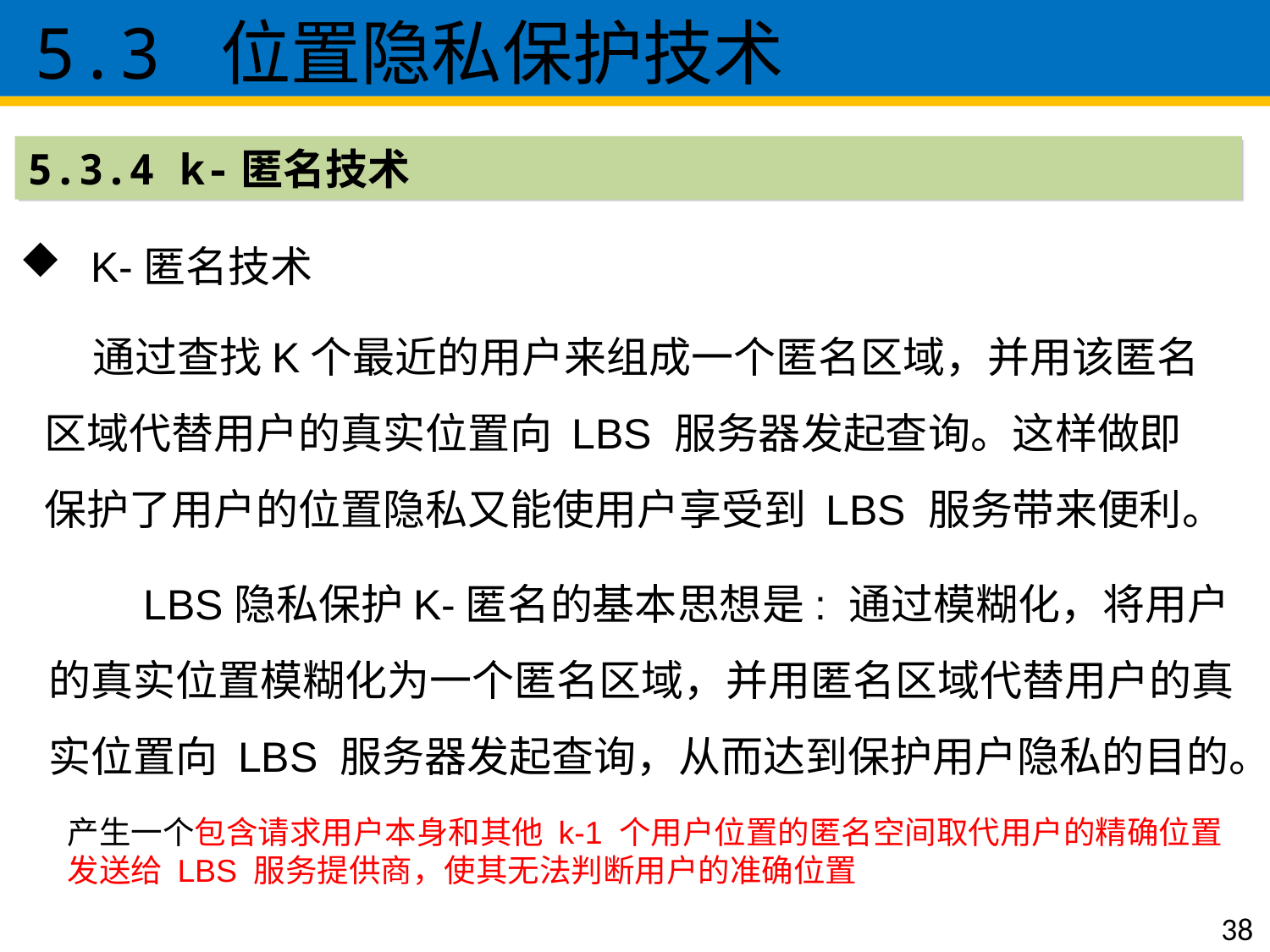

5.3 位置隐私保护技术
5.3.4 k-匿名技术
  K-匿名技术
    通过查找K个最近的用户来组成一个匿名区域，并用该匿名区域代替用户的真实位置向 LBS 服务器发起查询。这样做即保护了用户的位置隐私又能使用户享受到 LBS 服务带来便利。
        LBS隐私保护K-匿名的基本思想是: 通过模糊化，将用户的真实位置模糊化为一个匿名区域，并用匿名区域代替用户的真实位置向 LBS 服务器发起查询，从而达到保护用户隐私的目的。
产生一个包含请求用户本身和其他 k-1 个用户位置的匿名空间取代用户的精确位置发送给 LBS 服务提供商，使其无法判断用户的准确位置
38